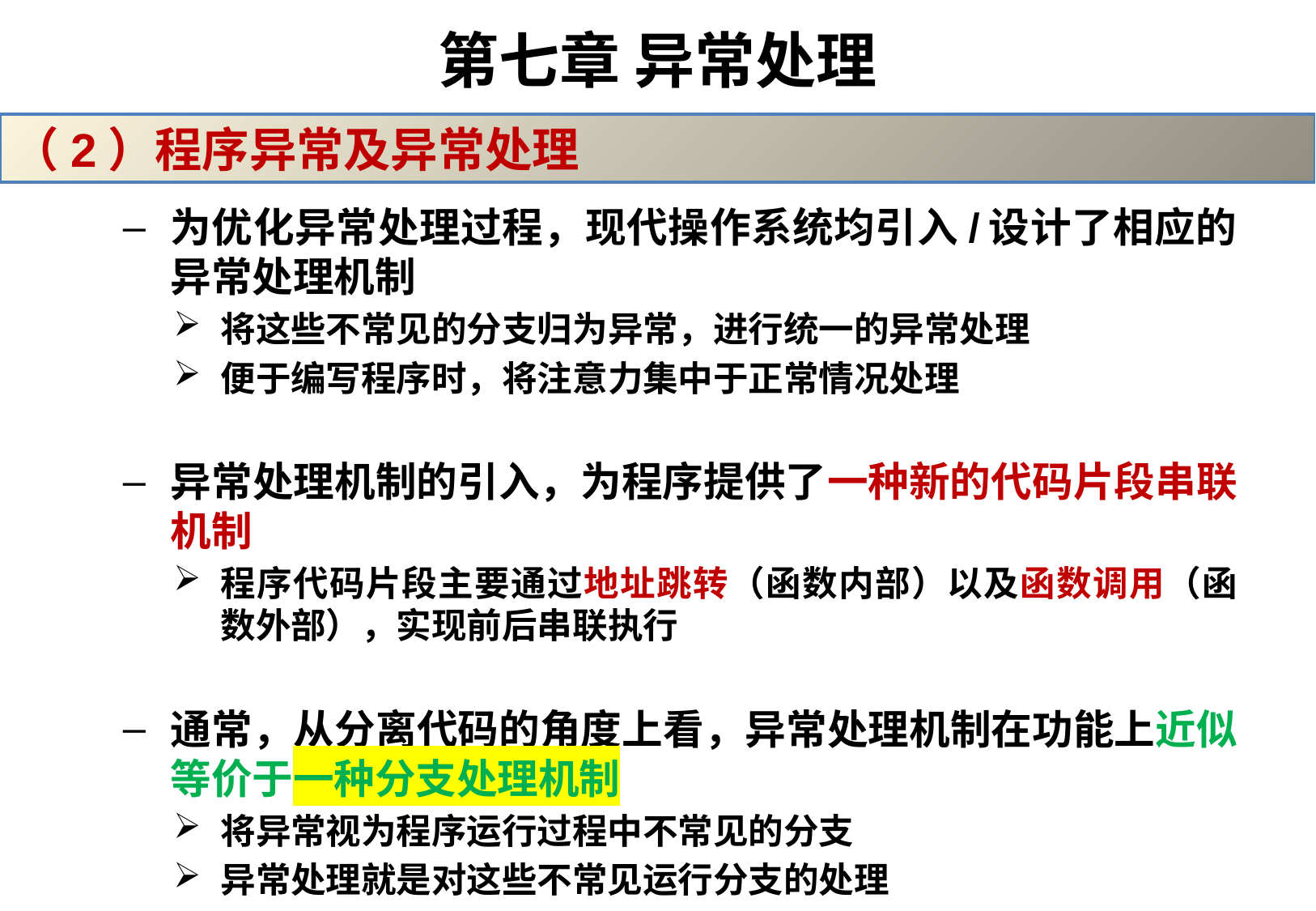

# 第七章 异常处理
（2）程序异常及异常处理
为优化异常处理过程，现代操作系统均引入/设计了相应的异常处理机制
将这些不常见的分支归为异常，进行统一的异常处理
便于编写程序时，将注意力集中于正常情况处理

异常处理机制的引入，为程序提供了一种新的代码片段串联机制
程序代码片段主要通过地址跳转（函数内部）以及函数调用（函数外部），实现前后串联执行

通常，从分离代码的角度上看，异常处理机制在功能上近似等价于一种分支处理机制
将异常视为程序运行过程中不常见的分支
异常处理就是对这些不常见运行分支的处理